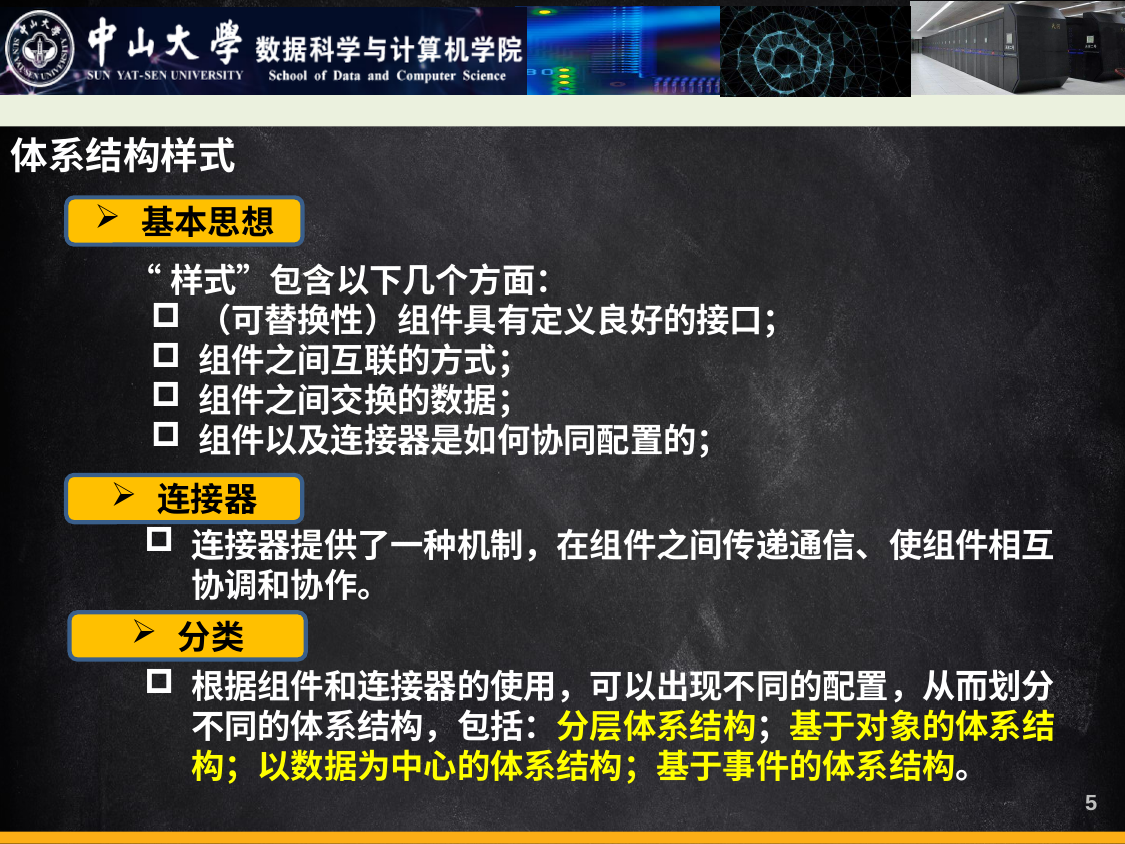

体系结构样式
基本思想
       “样式”包含以下几个方面：
（可替换性）组件具有定义良好的接口；
组件之间互联的方式；
组件之间交换的数据；
组件以及连接器是如何协同配置的；
连接器
连接器提供了一种机制，在组件之间传递通信、使组件相互协调和协作。
分类
根据组件和连接器的使用，可以出现不同的配置，从而划分不同的体系结构，包括：分层体系结构；基于对象的体系结构；以数据为中心的体系结构；基于事件的体系结构。